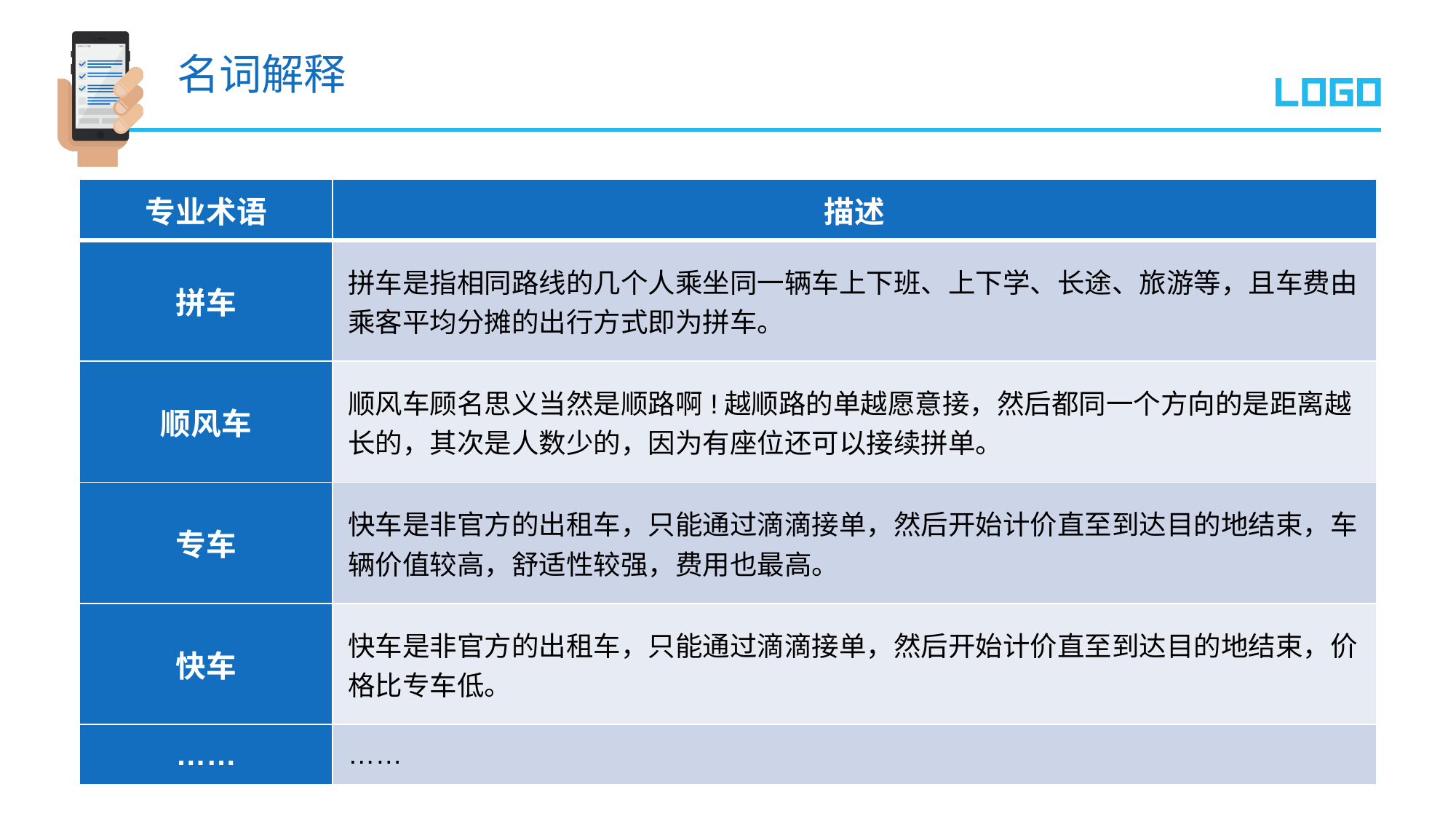

名词解释
| 专业术语 | 描述 |
| --- | --- |
| 拼车 | 拼车是指相同路线的几个人乘坐同一辆车上下班、上下学、长途、旅游等，且车费由乘客平均分摊的出行方式即为拼车。 |
| 顺风车 | 顺风车顾名思义当然是顺路啊!越顺路的单越愿意接，然后都同一个方向的是距离越长的，其次是人数少的，因为有座位还可以接续拼单。 |
| 专车 | 快车是非官方的出租车，只能通过滴滴接单，然后开始计价直至到达目的地结束，车辆价值较高，舒适性较强，费用也最高。 |
| 快车 | 快车是非官方的出租车，只能通过滴滴接单，然后开始计价直至到达目的地结束，价格比专车低。 |
| …… | …… |